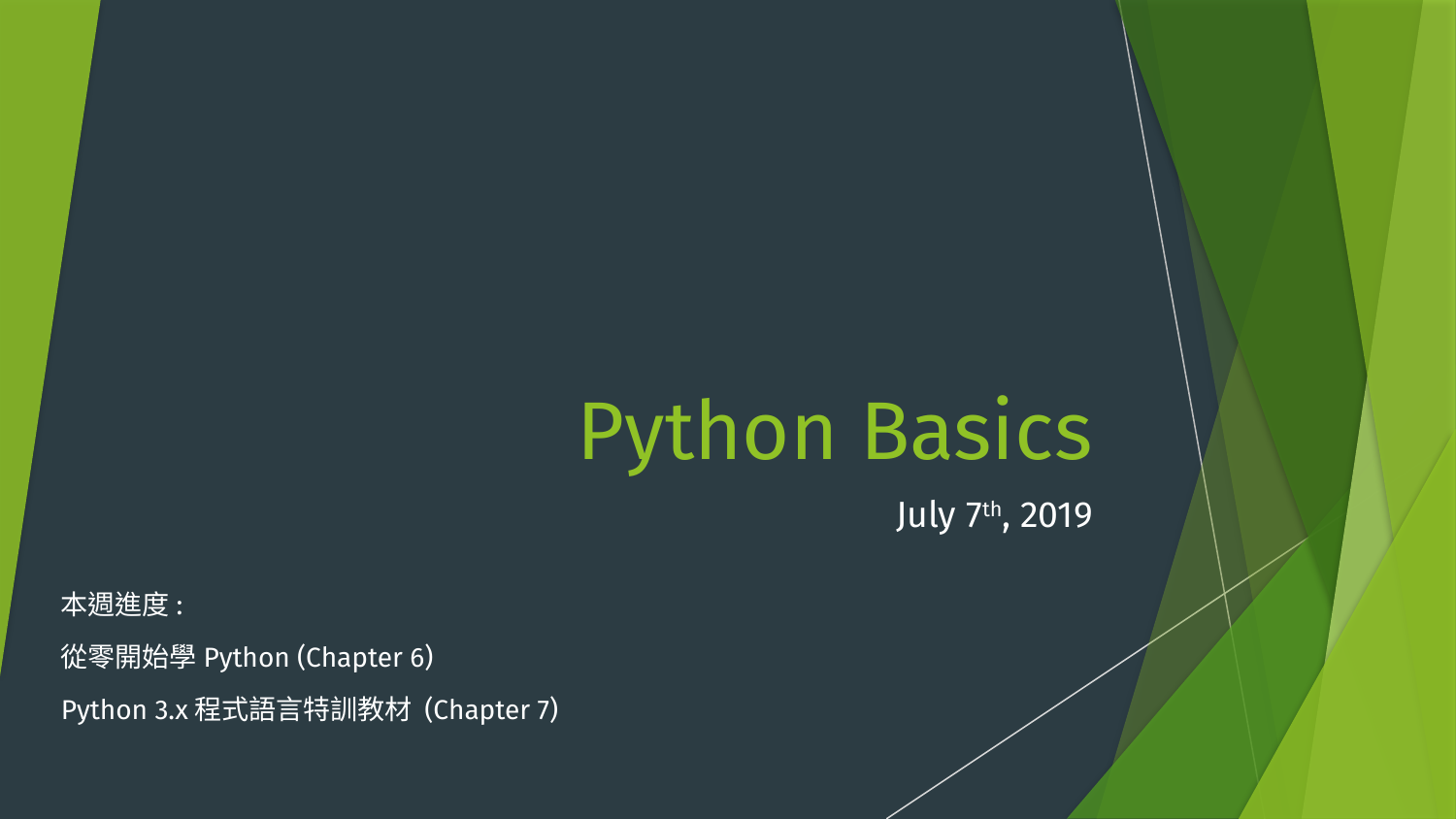

# Python Basics
July 7th, 2019
本週進度:
從零開始學Python (Chapter 6)
Python 3.x程式語言特訓教材 (Chapter 7)